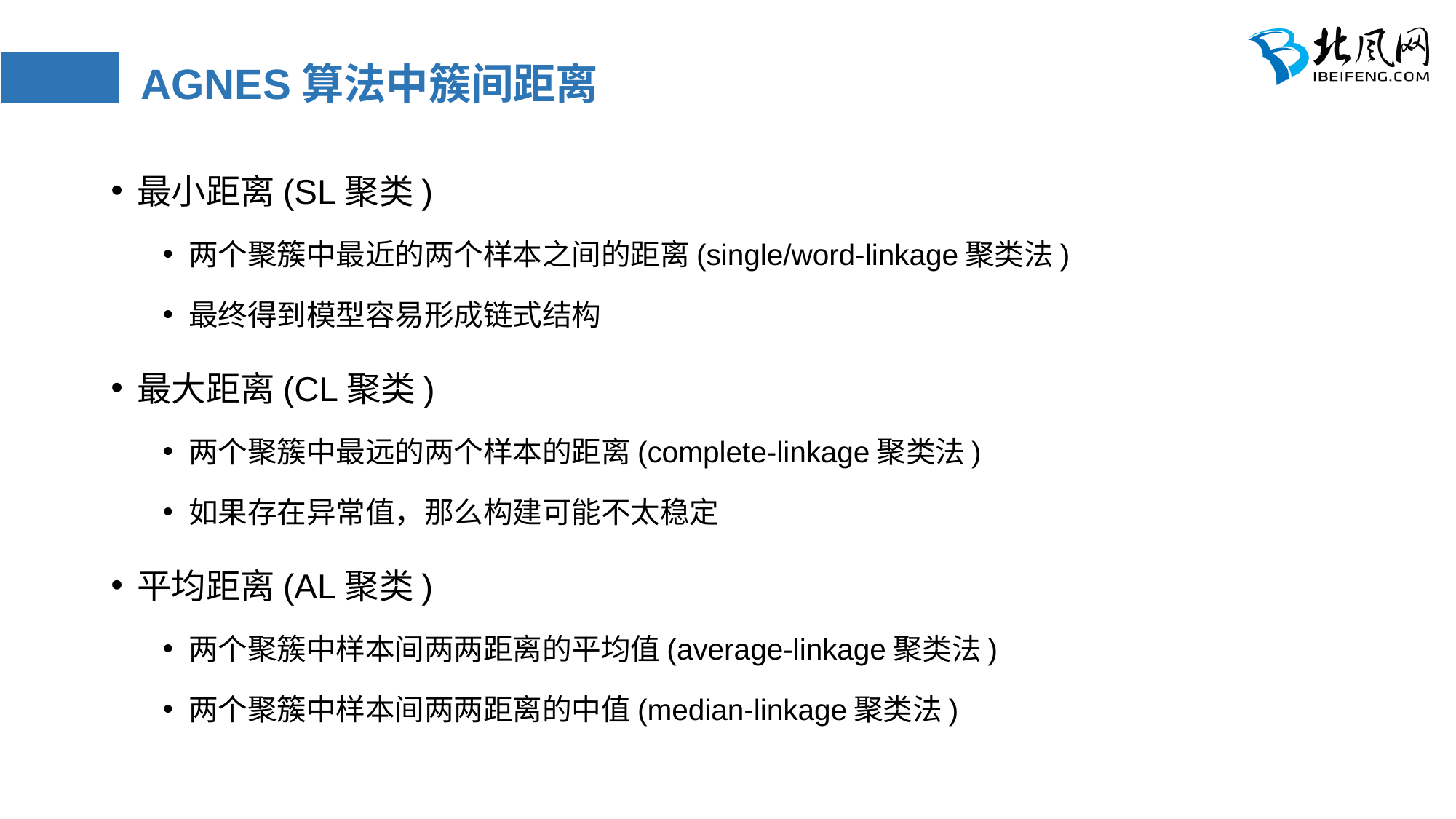

# AGNES算法中簇间距离
最小距离(SL聚类)
两个聚簇中最近的两个样本之间的距离(single/word-linkage聚类法)
最终得到模型容易形成链式结构
最大距离(CL聚类)
两个聚簇中最远的两个样本的距离(complete-linkage聚类法)
如果存在异常值，那么构建可能不太稳定
平均距离(AL聚类)
两个聚簇中样本间两两距离的平均值(average-linkage聚类法)
两个聚簇中样本间两两距离的中值(median-linkage聚类法)